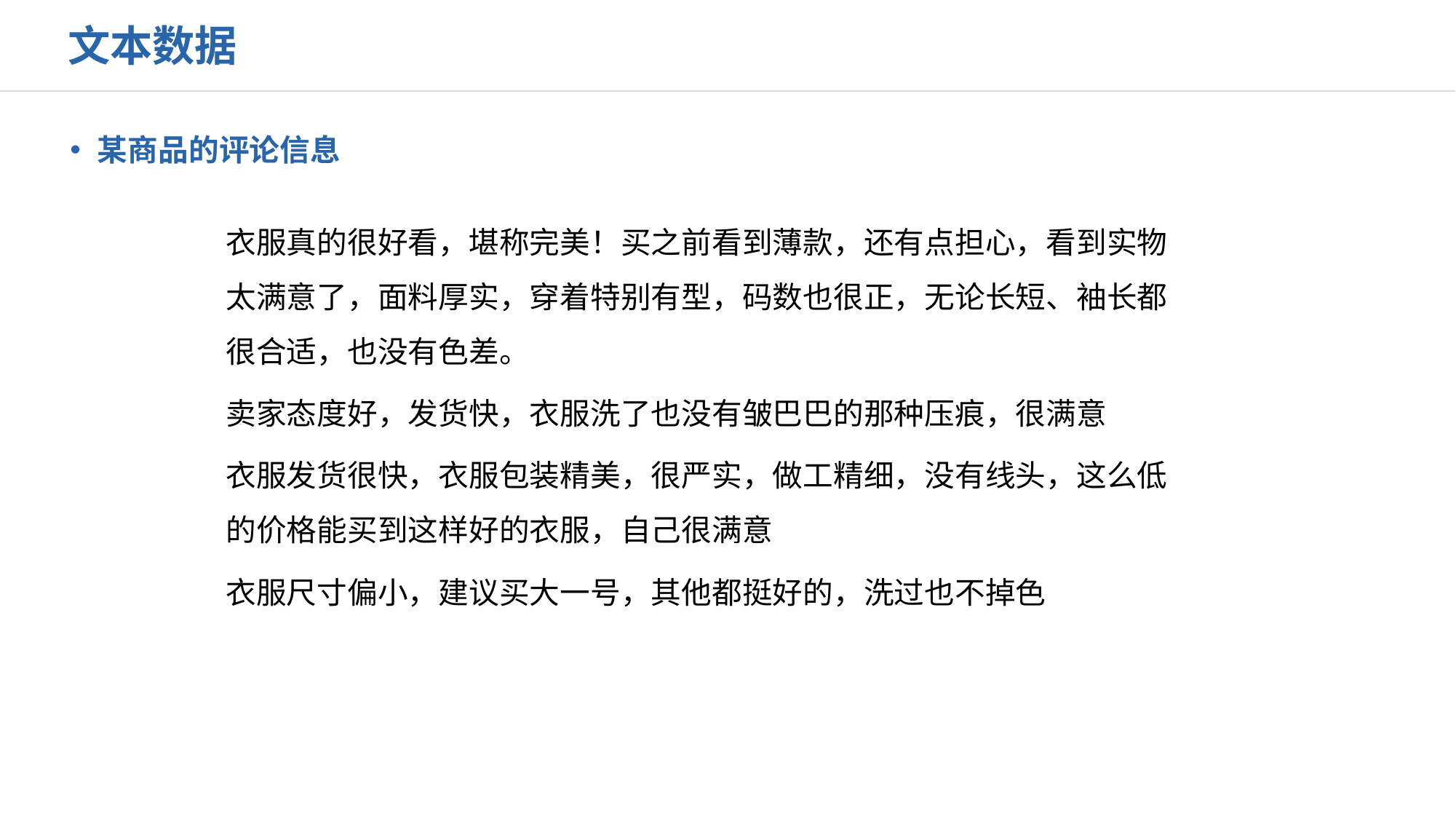

文本数据
某商品的评论信息
衣服真的很好看，堪称完美！买之前看到薄款，还有点担心，看到实物太满意了，面料厚实，穿着特别有型，码数也很正，无论长短、袖长都很合适，也没有色差。
卖家态度好，发货快，衣服洗了也没有皱巴巴的那种压痕，很满意
衣服发货很快，衣服包装精美，很严实，做工精细，没有线头，这么低的价格能买到这样好的衣服，自己很满意
衣服尺寸偏小，建议买大一号，其他都挺好的，洗过也不掉色